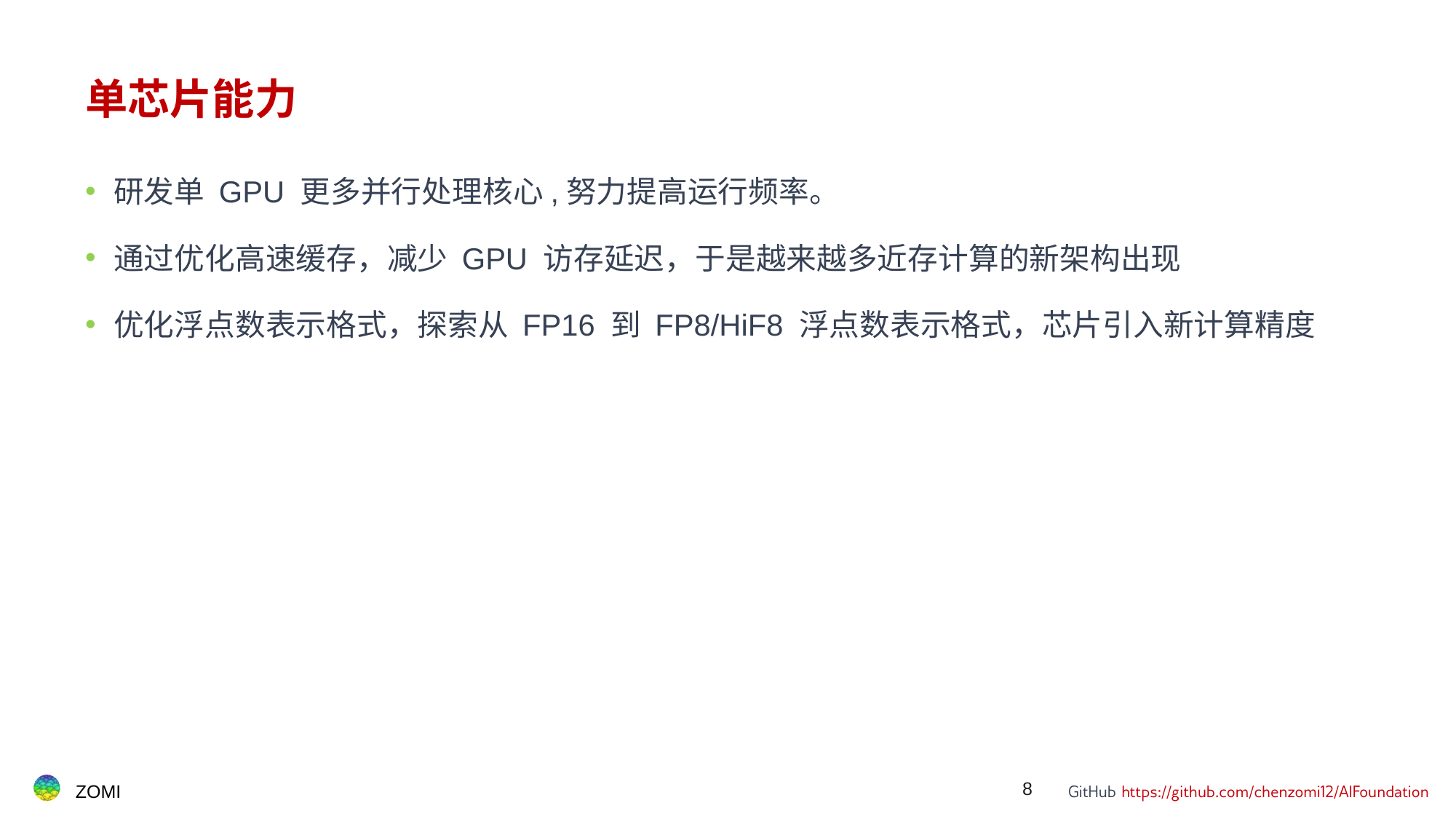

# 单芯片能力
研发单 GPU 更多并行处理核心,努力提高运行频率。
通过优化高速缓存，减少 GPU 访存延迟，于是越来越多近存计算的新架构出现
优化浮点数表示格式，探索从 FP16 到 FP8/HiF8 浮点数表示格式，芯片引入新计算精度